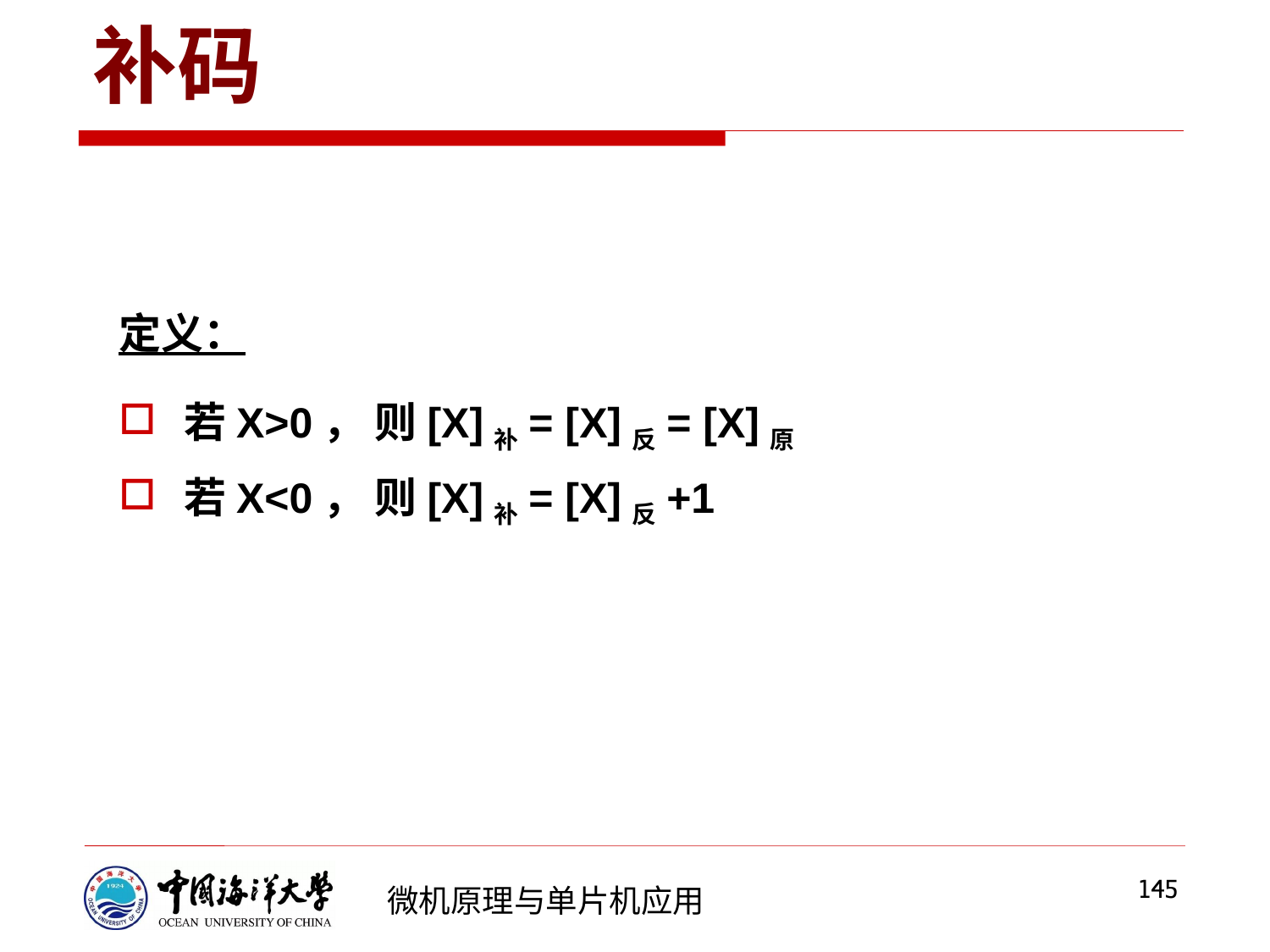

# 补码
定义：
若X>0， 则[X]补= [X]反= [X]原
若X<0， 则[X]补= [X]反+1
145